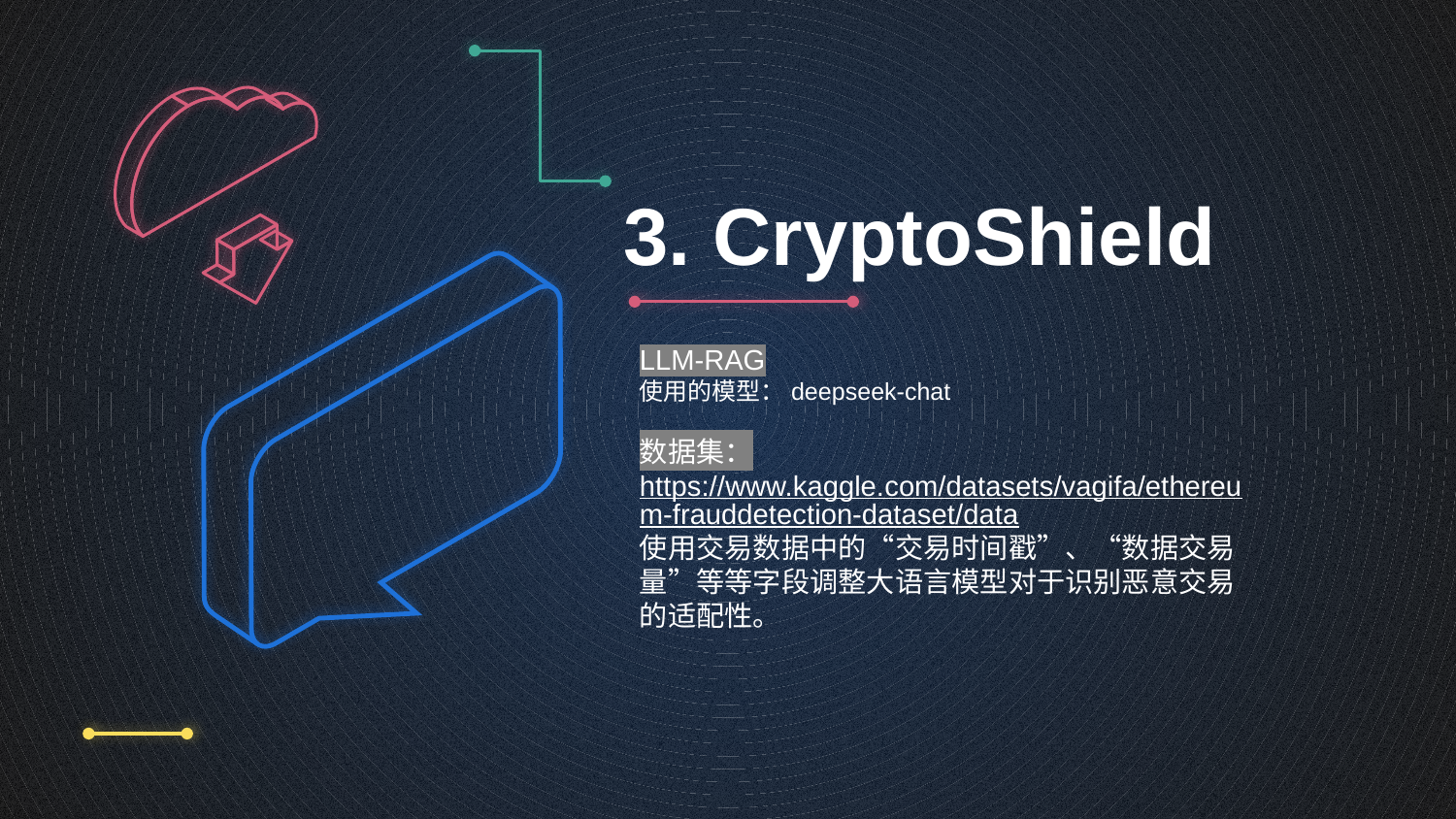

# 3. CryptoShield
LLM-RAG
使用的模型：deepseek-chat

数据集：
https://www.kaggle.com/datasets/vagifa/ethereum-frauddetection-dataset/data
使用交易数据中的“交易时间戳”、“数据交易量”等等字段调整大语言模型对于识别恶意交易的适配性。